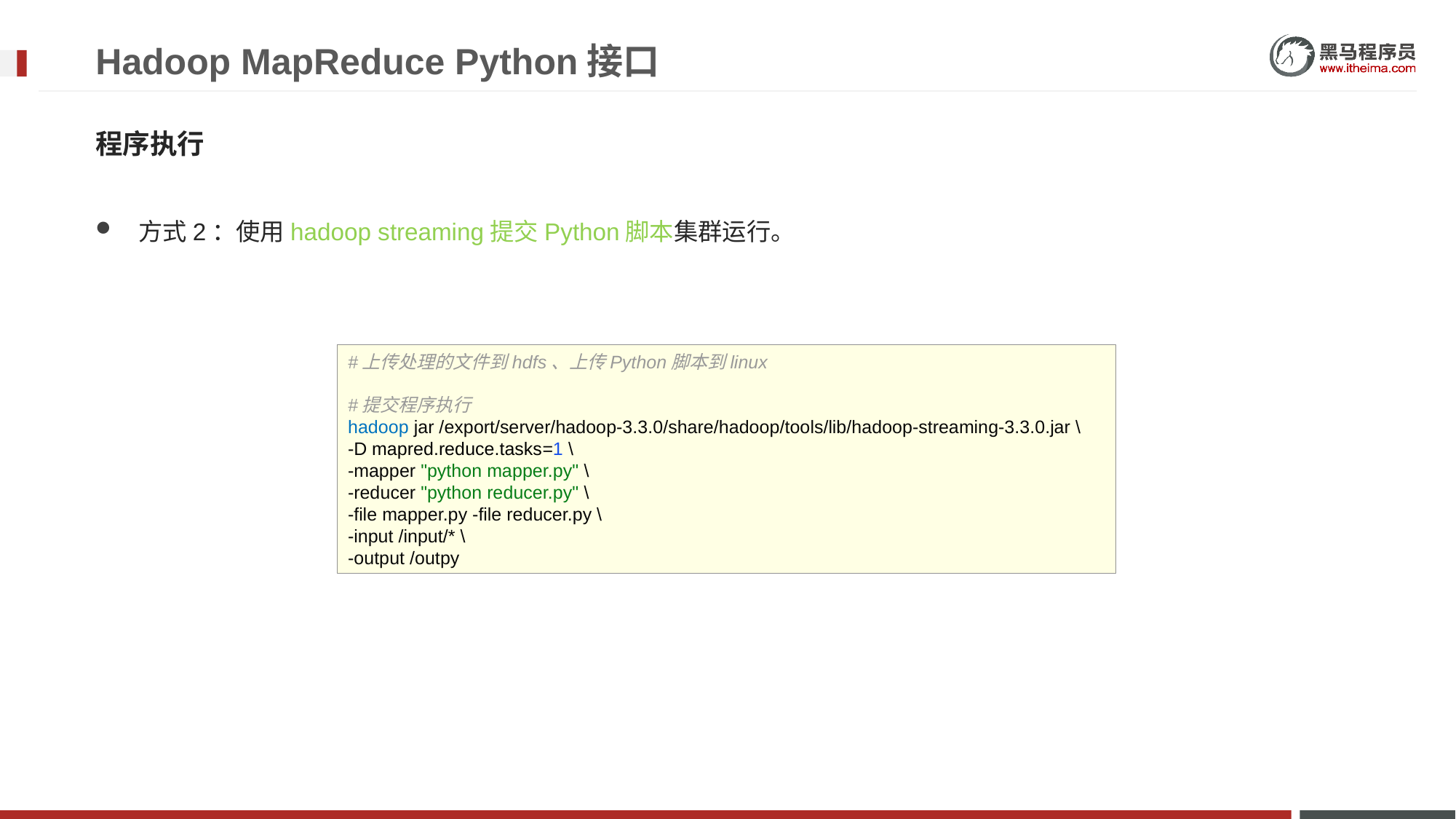

# Hadoop MapReduce Python接口
程序执行
方式2：使用hadoop streaming提交Python脚本集群运行。

#上传处理的文件到hdfs、上传Python脚本到linux
#提交程序执行
hadoop jar /export/server/hadoop-3.3.0/share/hadoop/tools/lib/hadoop-streaming-3.3.0.jar \
-D mapred.reduce.tasks=1 \
-mapper "python mapper.py" \
-reducer "python reducer.py" \
-file mapper.py -file reducer.py \
-input /input/* \
-output /outpy